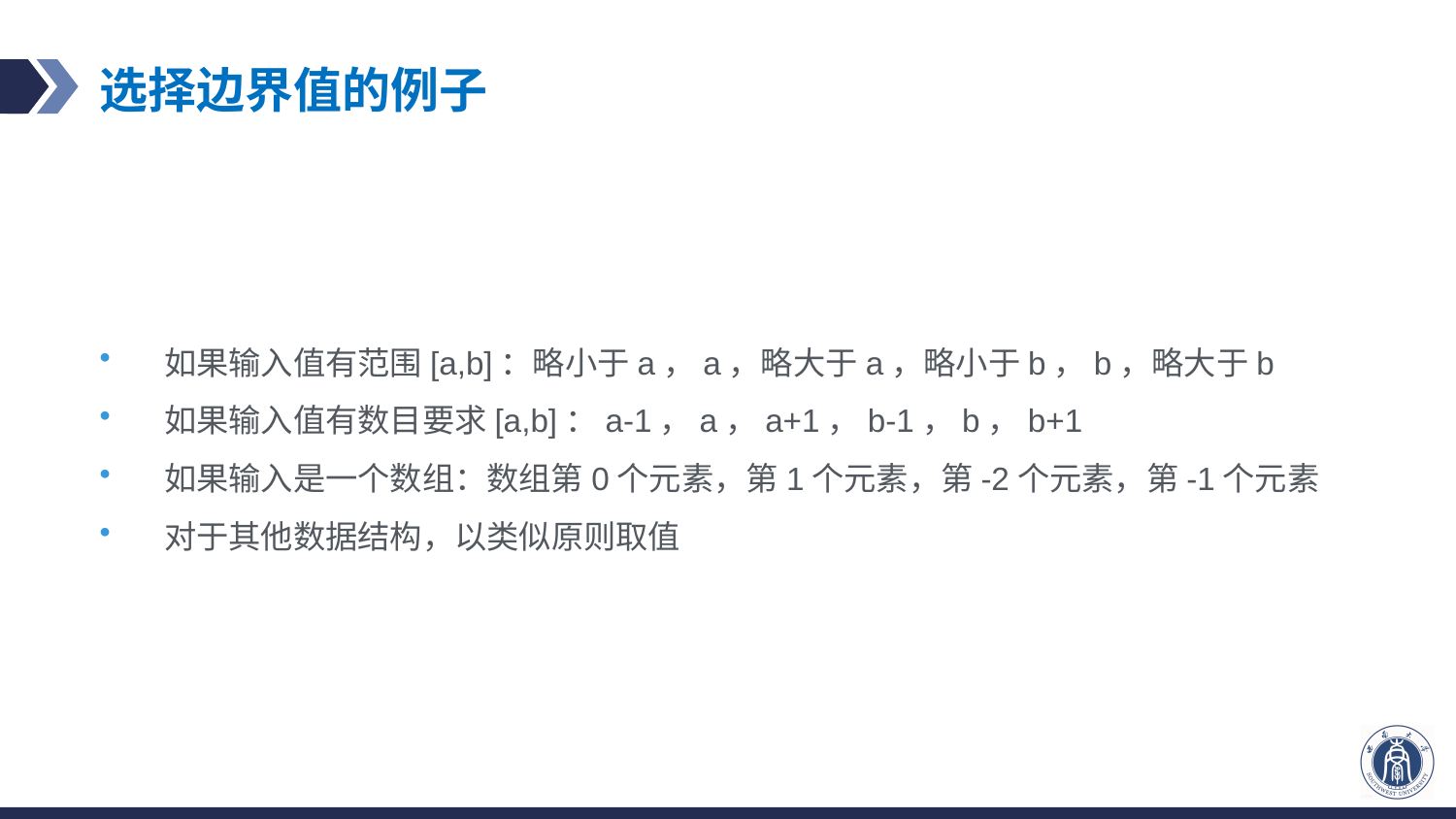

# 选择边界值的例子
如果输入值有范围[a,b]：略小于a，a，略大于a，略小于b，b，略大于b
如果输入值有数目要求[a,b]：a-1，a，a+1，b-1，b，b+1
如果输入是一个数组：数组第0个元素，第1个元素，第-2个元素，第-1个元素
对于其他数据结构，以类似原则取值